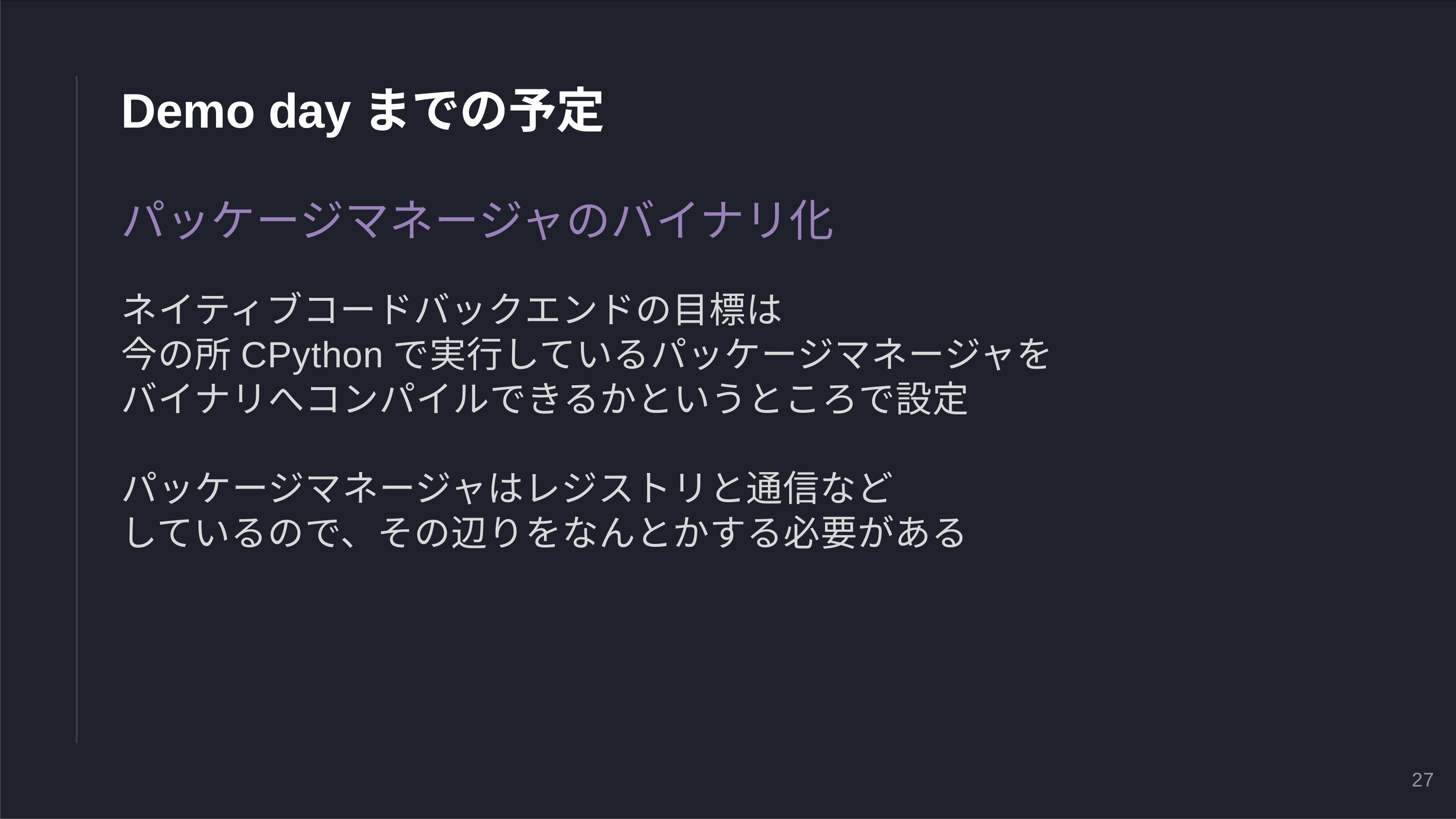

# Demo dayまでの予定
パッケージマネージャのバイナリ化

ネイティブコードバックエンドの目標は
今の所CPythonで実行しているパッケージマネージャを
バイナリへコンパイルできるかというところで設定

パッケージマネージャはレジストリと通信など
しているので、その辺りをなんとかする必要がある
27